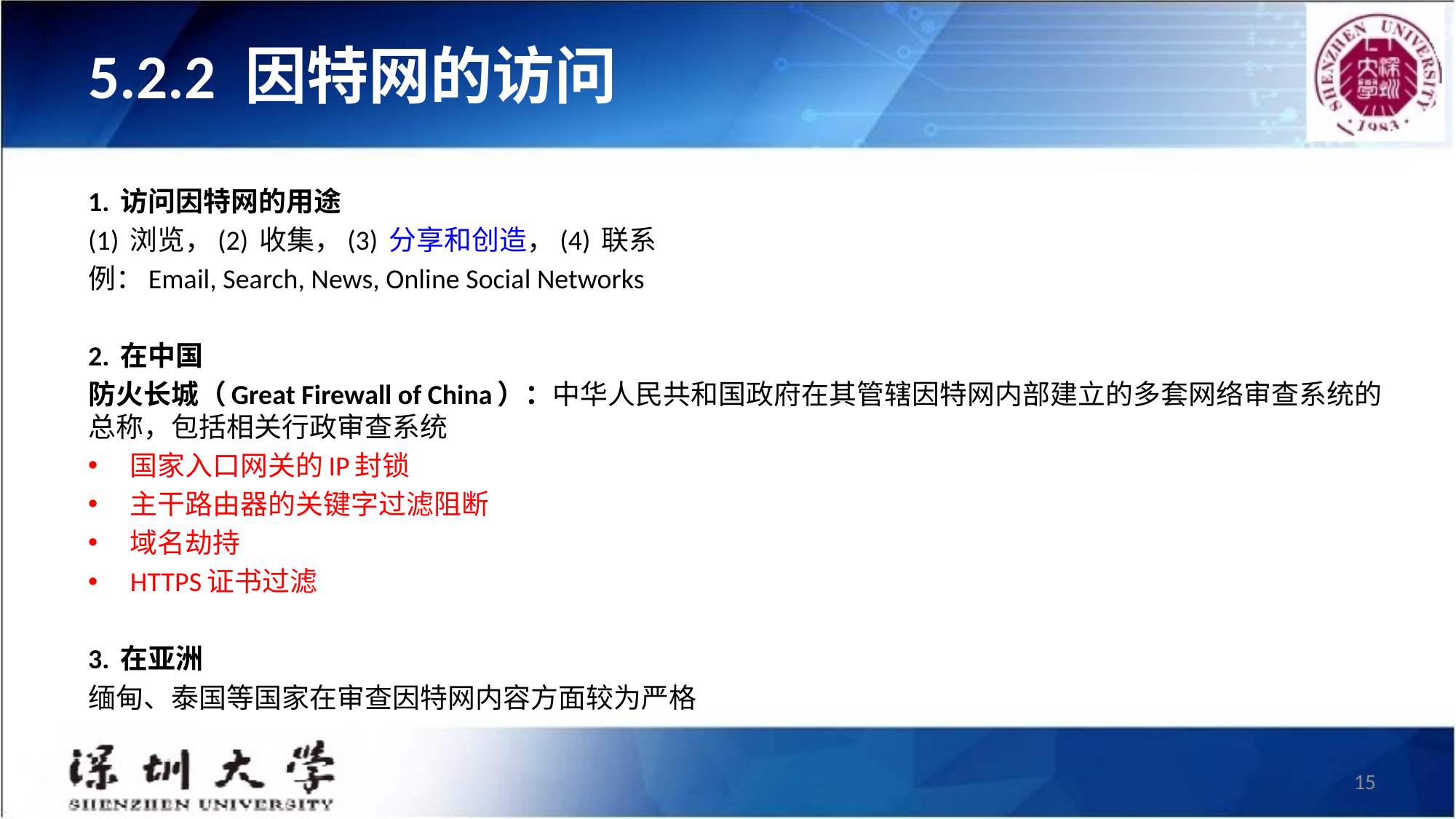

# 5.2.2 因特网的访问
1. 访问因特网的用途
(1) 浏览，(2) 收集，(3) 分享和创造，(4) 联系
例：Email, Search, News, Online Social Networks

2. 在中国
防火长城（Great Firewall of China）：中华人民共和国政府在其管辖因特网内部建立的多套网络审查系统的总称，包括相关行政审查系统
国家入口网关的IP封锁
主干路由器的关键字过滤阻断
域名劫持
HTTPS证书过滤

3. 在亚洲
缅甸、泰国等国家在审查因特网内容方面较为严格

15